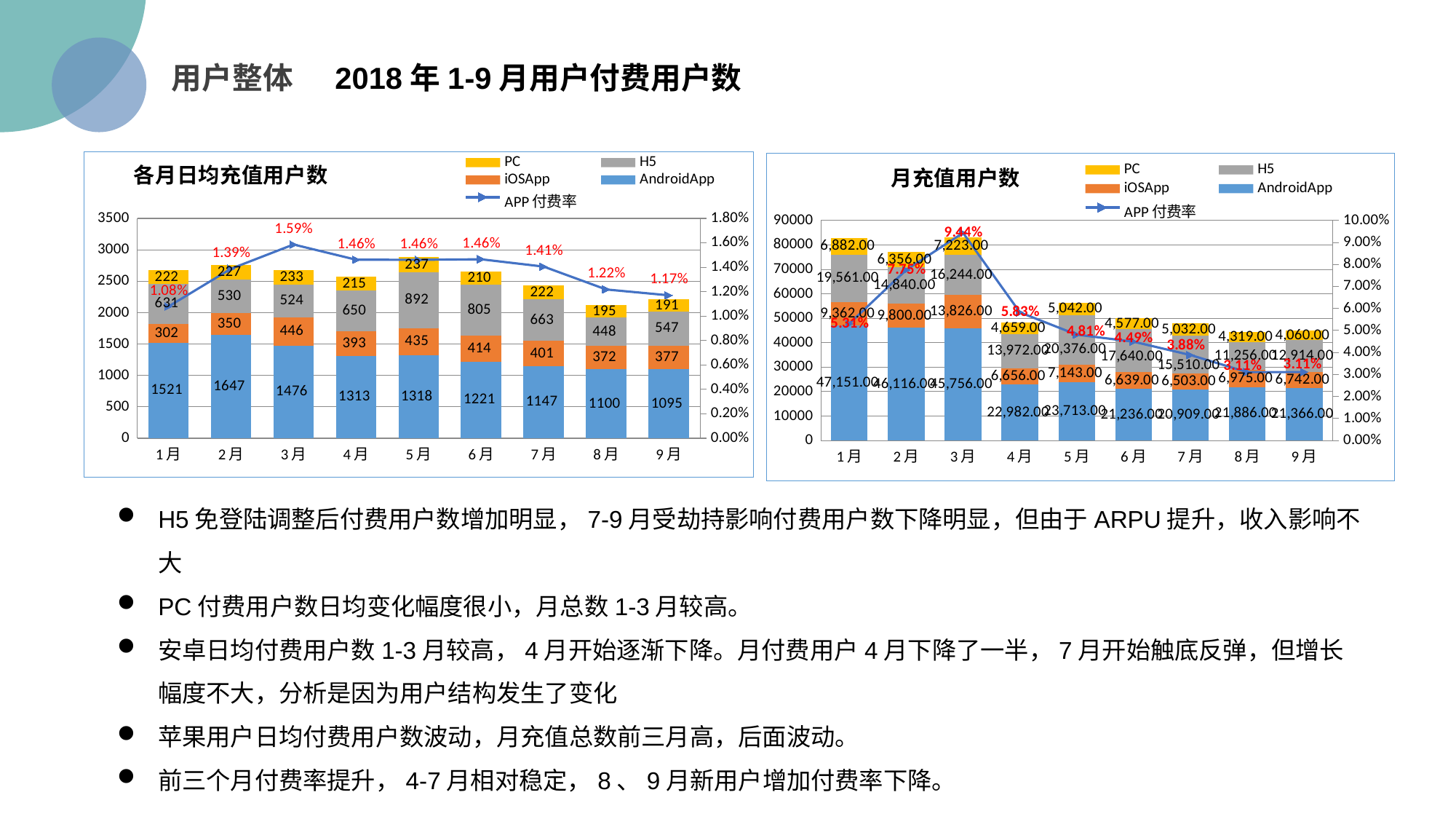

用户整体     2018年1-9月用户付费用户数

### Chart: 各月日均充值用户数

| Category | AndroidApp | iOSApp | H5 | PC | APP付费率 |
|---|---|---|---|---|---|
| 1月 | 1520.741935483871 | 301.8709677419355 | 630.7741935483871 | 222.1290322580645 | 0.01078374283156225 |
| 2月 | 1647.25 | 350.0357142857143 | 530.0714285714286 | 226.75 | 0.013877808088505849 |
| 3月 | 1476.3225806451612 | 445.5806451612903 | 524.0967741935484 | 233.38709677419354 | 0.0158627758992519 |
| 4月 | 1312.9666666666667 | 392.9 | 649.8333333333334 | 215.43333333333334 | 0.014617153733749357 |
| 5月 | 1317.516129032258 | 434.64516129032256 | 891.5483870967741 | 237.48387096774192 | 0.014607693720630713 |
| 6月 | 1220.7333333333333 | 414.3 | 804.8 | 210.23333333333332 | 0.014649969924120378 |
| 7月 | 1147.2903225806451 | 401.0967741935484 | 663.0322580645161 | 221.6451612903226 | 0.01405336942707048 |
| 8月 | 1100.3870967741937 | 371.7096774193548 | 448.4516129032258 | 195.1290322580645 | 0.012181186439818375 |
| 9月 | 1095.1 | 376.8666666666667 | 547.4 | 190.9 | 0.01170394290806101 |

### Chart: 月充值用户数

| Category | AndroidApp | iOSApp | H5 | PC | APP付费率 |
|---|---|---|---|---|---|
| 1月 | 47151.0 | 9362.0 | 19561.0 | 6882.0 | 0.0531079817500928 |
| 2月 | 46116.0 | 9800.0 | 14840.0 | 6356.0 | 0.0774961089790765 |
| 3月 | 45756.0 | 13826.0 | 16244.0 | 7223.0 | 0.09436221330402364 |
| 4月 | 22982.0 | 6656.0 | 13972.0 | 4659.0 | 0.05825044270572304 |
| 5月 | 23713.0 | 7143.0 | 20376.0 | 5042.0 | 0.04811011566011083 |
| 6月 | 21236.0 | 6639.0 | 17640.0 | 4577.0 | 0.04490607984019074 |
| 7月 | 20909.0 | 6503.0 | 15510.0 | 5032.0 | 0.03884562788291895 |
| 8月 | 21886.0 | 6975.0 | 11256.0 | 4319.0 | 0.031069112924669164 |
| 9月 | 21366.0 | 6742.0 | 12914.0 | 4060.0000000000005 | 0.03108387714636118 |
H5免登陆调整后付费用户数增加明显，7-9月受劫持影响付费用户数下降明显，但由于ARPU提升，收入影响不大
PC付费用户数日均变化幅度很小，月总数1-3月较高。
安卓日均付费用户数1-3月较高，4月开始逐渐下降。月付费用户4月下降了一半，7月开始触底反弹，但增长幅度不大，分析是因为用户结构发生了变化
苹果用户日均付费用户数波动，月充值总数前三月高，后面波动。
前三个月付费率提升，4-7月相对稳定，8、9月新用户增加付费率下降。